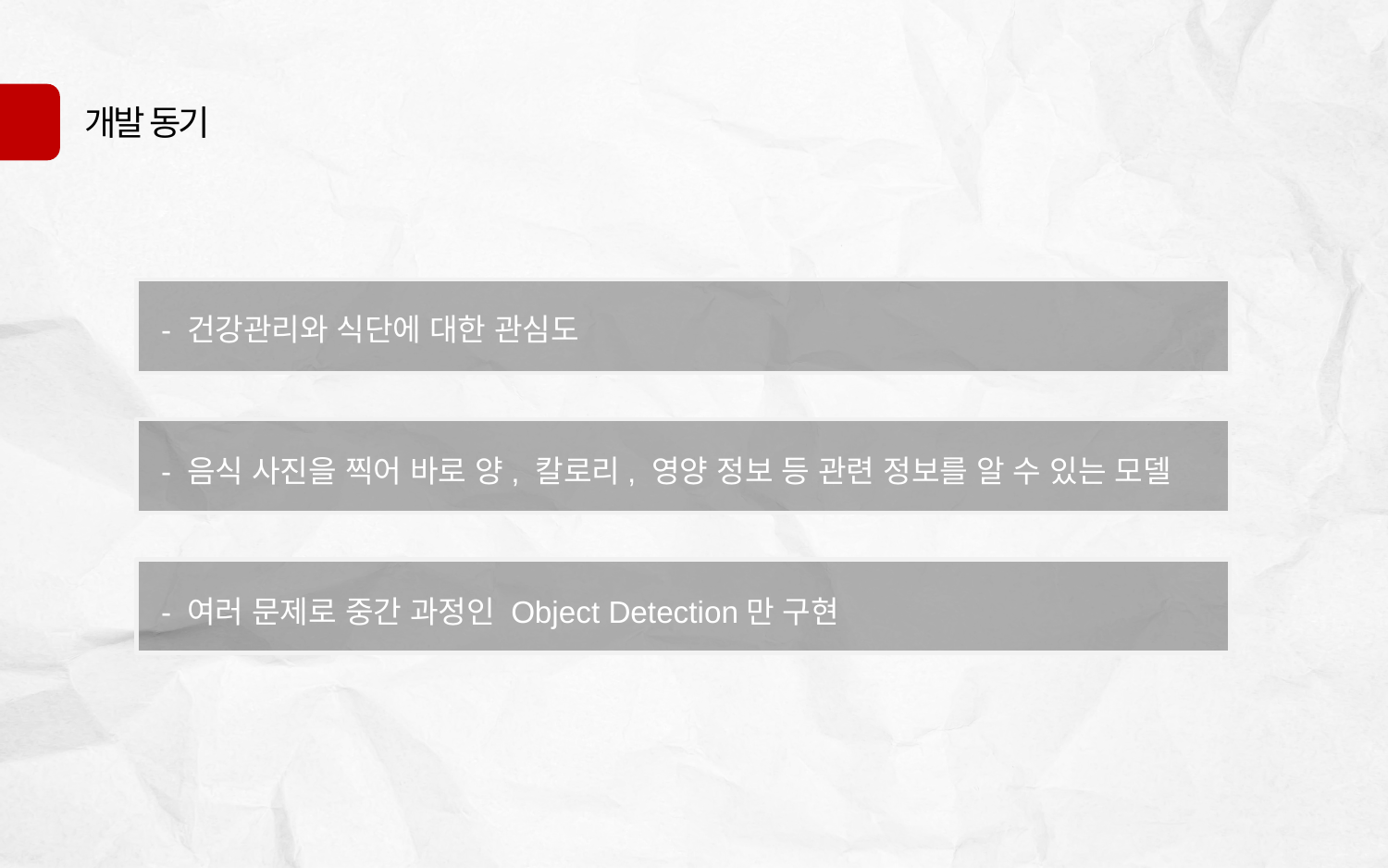

개발 동기

- 건강관리와 식단에 대한 관심도

- 음식 사진을 찍어 바로 양, 칼로리, 영양 정보 등 관련 정보를 알 수 있는 모델

- 여러 문제로 중간 과정인 Object Detection만 구현